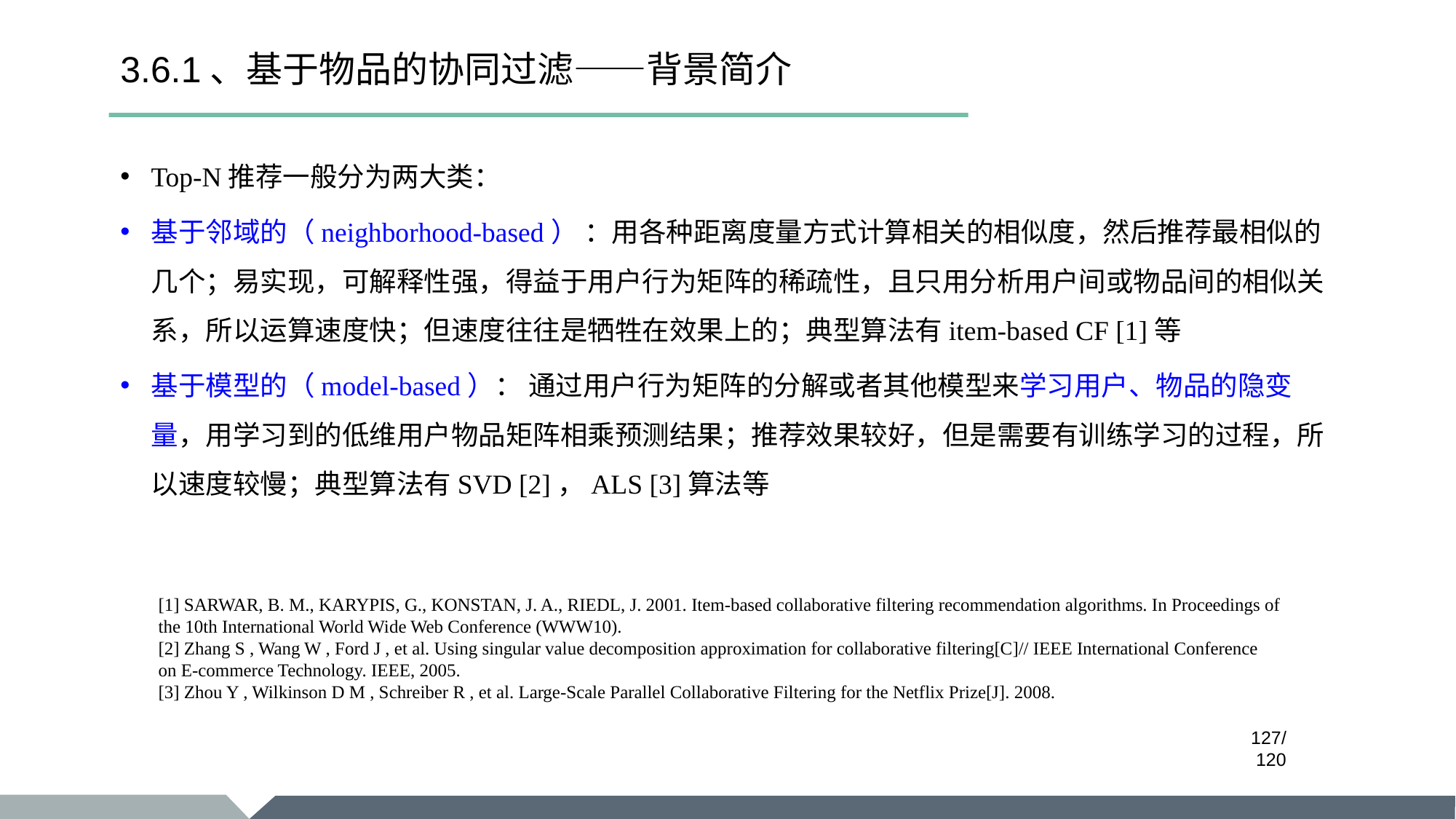

# 3.6.1、基于物品的协同过滤——背景简介
Top-N推荐一般分为两大类：
基于邻域的（neighborhood-based） ：用各种距离度量方式计算相关的相似度，然后推荐最相似的几个；易实现，可解释性强，得益于用户行为矩阵的稀疏性，且只用分析用户间或物品间的相似关系，所以运算速度快；但速度往往是牺牲在效果上的；典型算法有item-based CF [1]等
基于模型的（model-based）： 通过用户行为矩阵的分解或者其他模型来学习用户、物品的隐变量，用学习到的低维用户物品矩阵相乘预测结果；推荐效果较好，但是需要有训练学习的过程，所以速度较慢；典型算法有SVD [2]，ALS [3]算法等

[1] SARWAR, B. M., KARYPIS, G., KONSTAN, J. A., RIEDL, J. 2001. Item-based collaborative filtering recommendation algorithms. In Proceedings of the 10th International World Wide Web Conference (WWW10).
[2] Zhang S , Wang W , Ford J , et al. Using singular value decomposition approximation for collaborative filtering[C]// IEEE International Conference on E-commerce Technology. IEEE, 2005.
[3] Zhou Y , Wilkinson D M , Schreiber R , et al. Large-Scale Parallel Collaborative Filtering for the Netflix Prize[J]. 2008.
127/120